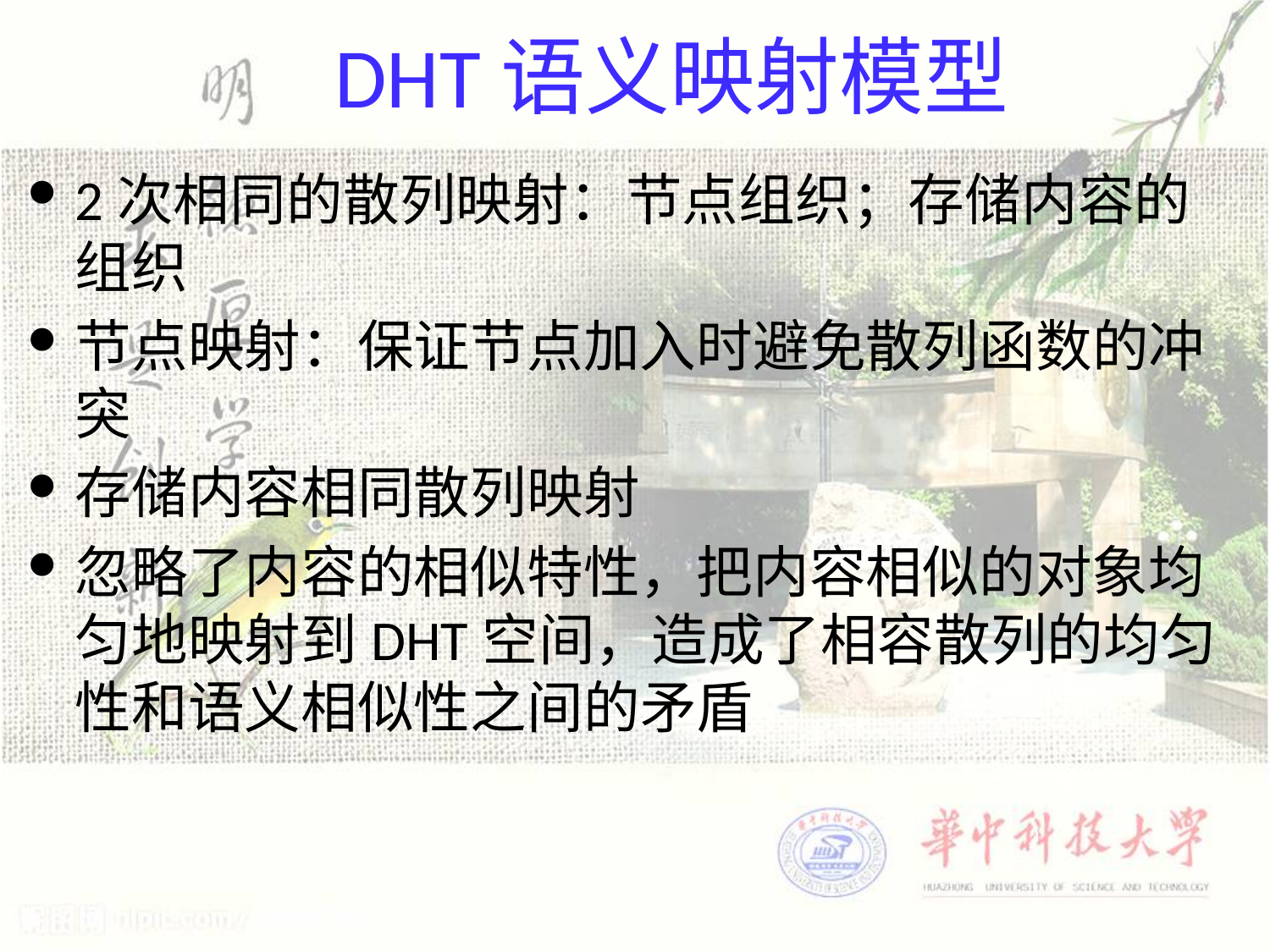

DHT语义映射模型
2次相同的散列映射：节点组织；存储内容的组织
节点映射：保证节点加入时避免散列函数的冲突
存储内容相同散列映射
忽略了内容的相似特性，把内容相似的对象均匀地映射到DHT空间，造成了相容散列的均匀性和语义相似性之间的矛盾